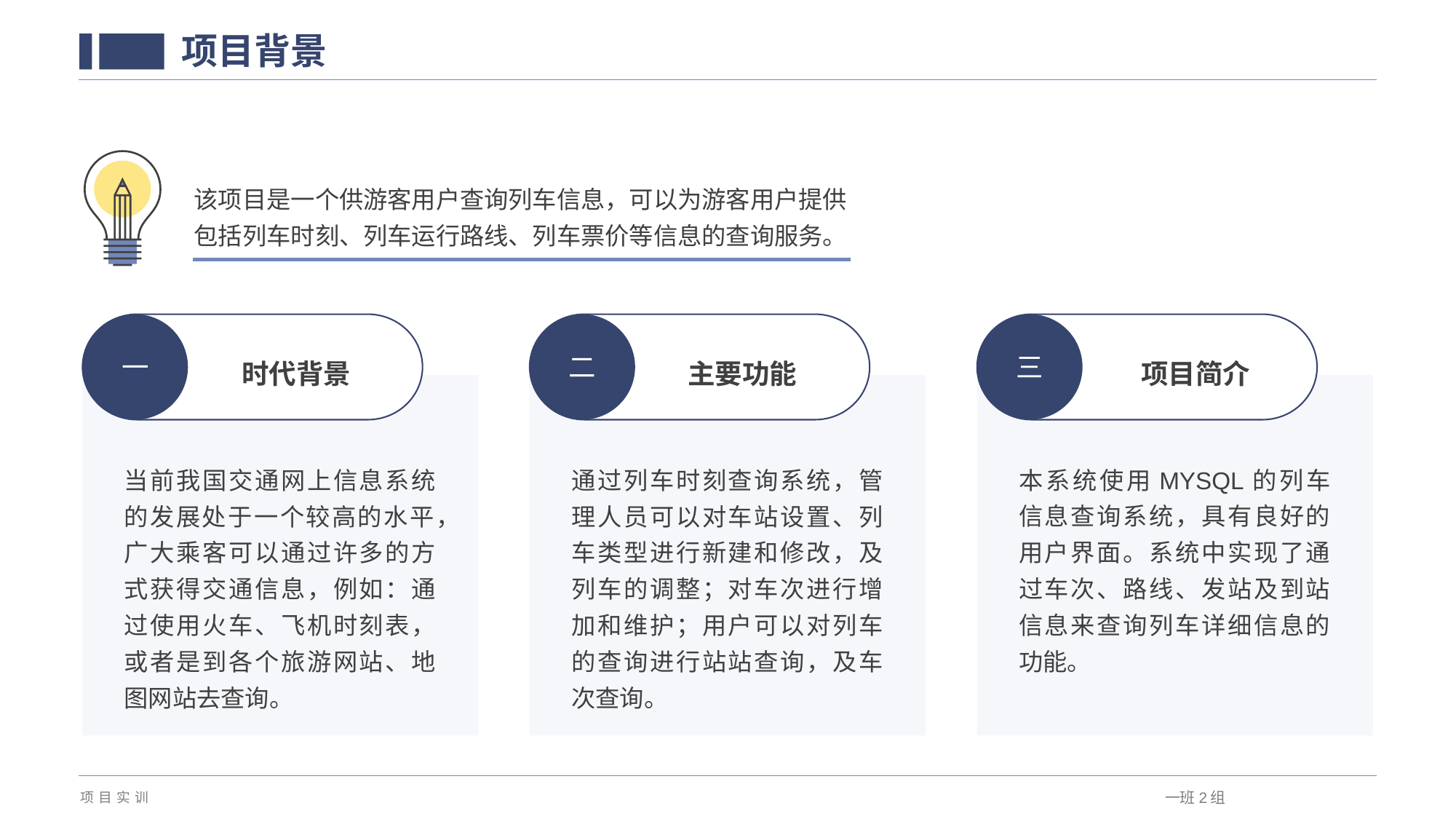

项目背景

该项目是一个供游客用户查询列车信息，可以为游客用户提供包括列车时刻、列车运行路线、列车票价等信息的查询服务。
二

一

三
时代背景
主要功能
项目简介

当前我国交通网上信息系统的发展处于一个较高的水平，广大乘客可以通过许多的方式获得交通信息，例如：通过使用火车、飞机时刻表，或者是到各个旅游网站、地图网站去查询。
通过列车时刻查询系统，管理人员可以对车站设置、列车类型进行新建和修改，及列车的调整；对车次进行增加和维护；用户可以对列车的查询进行站站查询，及车次查询。
本系统使用MYSQL的列车信息查询系统，具有良好的用户界面。系统中实现了通过车次、路线、发站及到站信息来查询列车详细信息的功能。